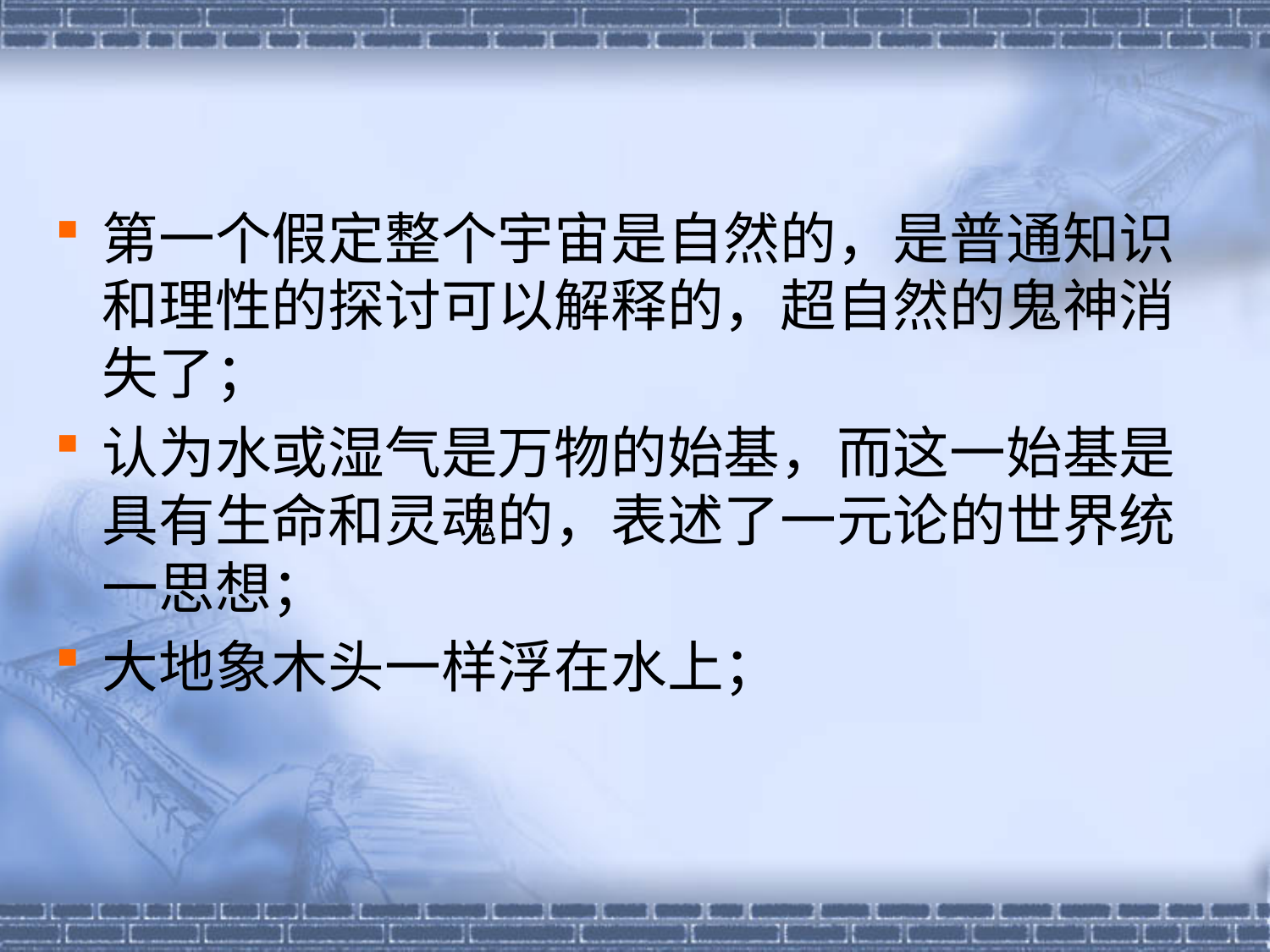

第一个假定整个宇宙是自然的，是普通知识和理性的探讨可以解释的，超自然的鬼神消失了；
认为水或湿气是万物的始基，而这一始基是具有生命和灵魂的，表述了一元论的世界统一思想；
大地象木头一样浮在水上；